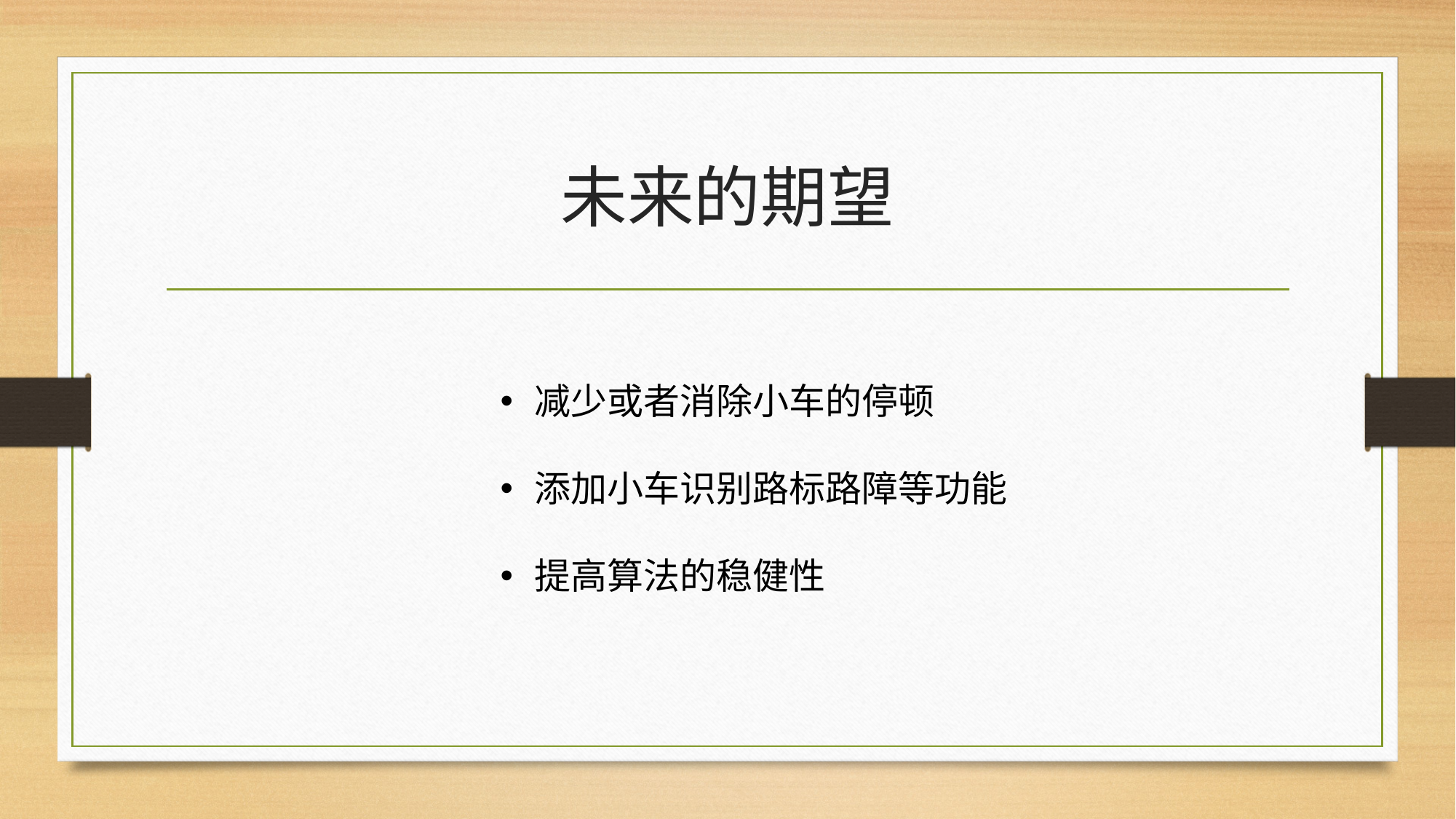

# 未来的期望
减少或者消除小车的停顿

添加小车识别路标路障等功能

提高算法的稳健性